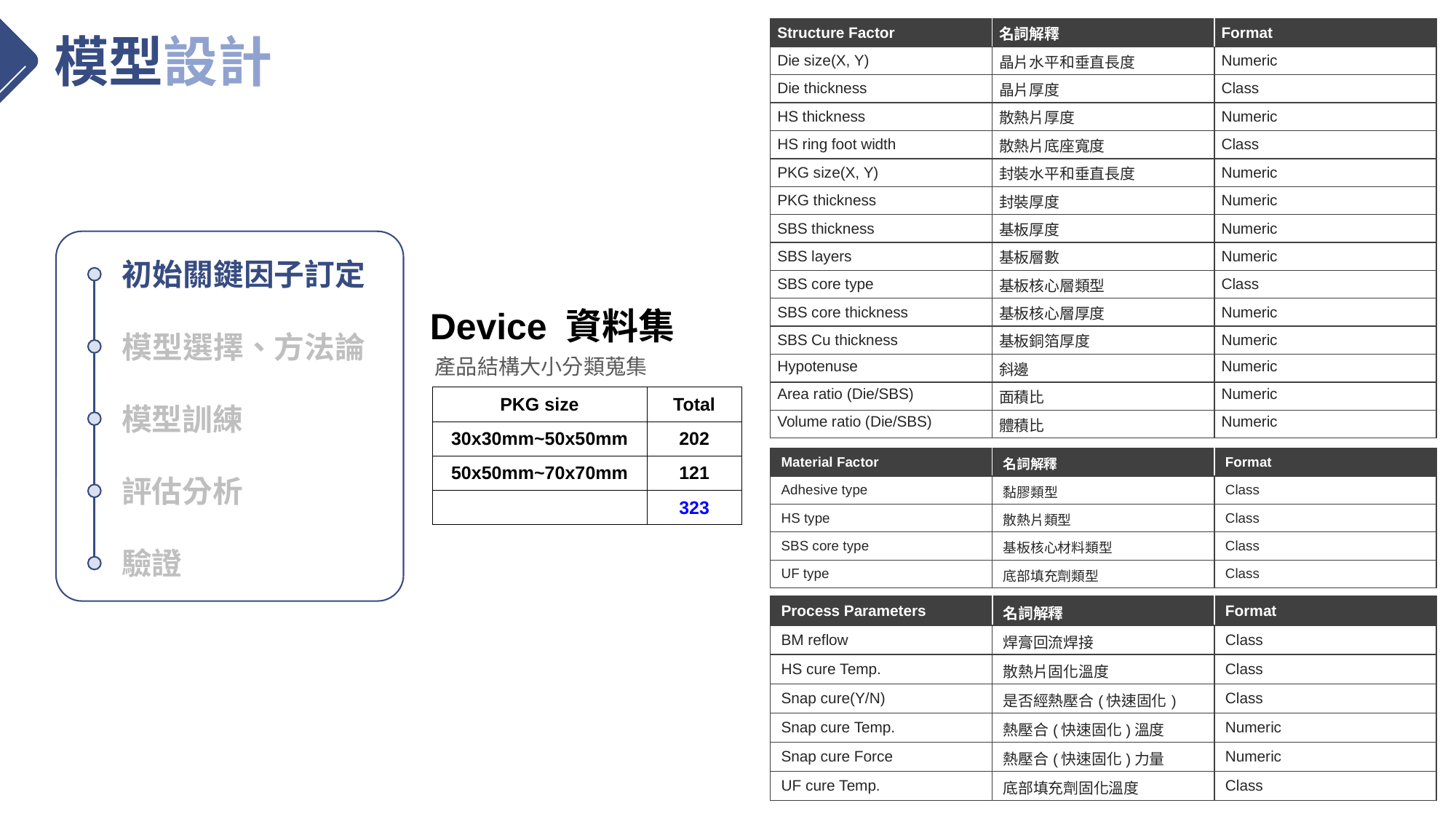

模型設計
| Structure Factor | 名詞解釋 | Format |
| --- | --- | --- |
| Die size(X, Y) | 晶片水平和垂直長度 | Numeric |
| Die thickness | 晶片厚度 | Class |
| HS thickness | 散熱片厚度 | Numeric |
| HS ring foot width | 散熱片底座寬度 | Class |
| PKG size(X, Y) | 封裝水平和垂直長度 | Numeric |
| PKG thickness | 封裝厚度 | Numeric |
| SBS thickness | 基板厚度 | Numeric |
| SBS layers | 基板層數 | Numeric |
| SBS core type | 基板核心層類型 | Class |
| SBS core thickness | 基板核心層厚度 | Numeric |
| SBS Cu thickness | 基板銅箔厚度 | Numeric |
| Hypotenuse | 斜邊 | Numeric |
| Area ratio (Die/SBS) | 面積比 | Numeric |
| Volume ratio (Die/SBS) | 體積比 | Numeric |

初始關鍵因子訂定

Device 資料集
模型選擇、方法論

產品結構大小分類蒐集
| PKG size | Total |
| --- | --- |
| 30x30mm~50x50mm | 202 |
| 50x50mm~70x70mm | 121 |
|  | 323 |
模型訓練

| Material Factor | 名詞解釋 | Format |
| --- | --- | --- |
| Adhesive type | 黏膠類型 | Class |
| HS type | 散熱片類型 | Class |
| SBS core type | 基板核心材料類型 | Class |
| UF type | 底部填充劑類型 | Class |
評估分析

驗證

| Process Parameters | 名詞解釋 | Format |
| --- | --- | --- |
| BM reflow | 焊膏回流焊接 | Class |
| HS cure Temp. | 散熱片固化溫度 | Class |
| Snap cure(Y/N) | 是否經熱壓合(快速固化) | Class |
| Snap cure Temp. | 熱壓合(快速固化)溫度 | Numeric |
| Snap cure Force | 熱壓合(快速固化)力量 | Numeric |
| UF cure Temp. | 底部填充劑固化溫度 | Class |